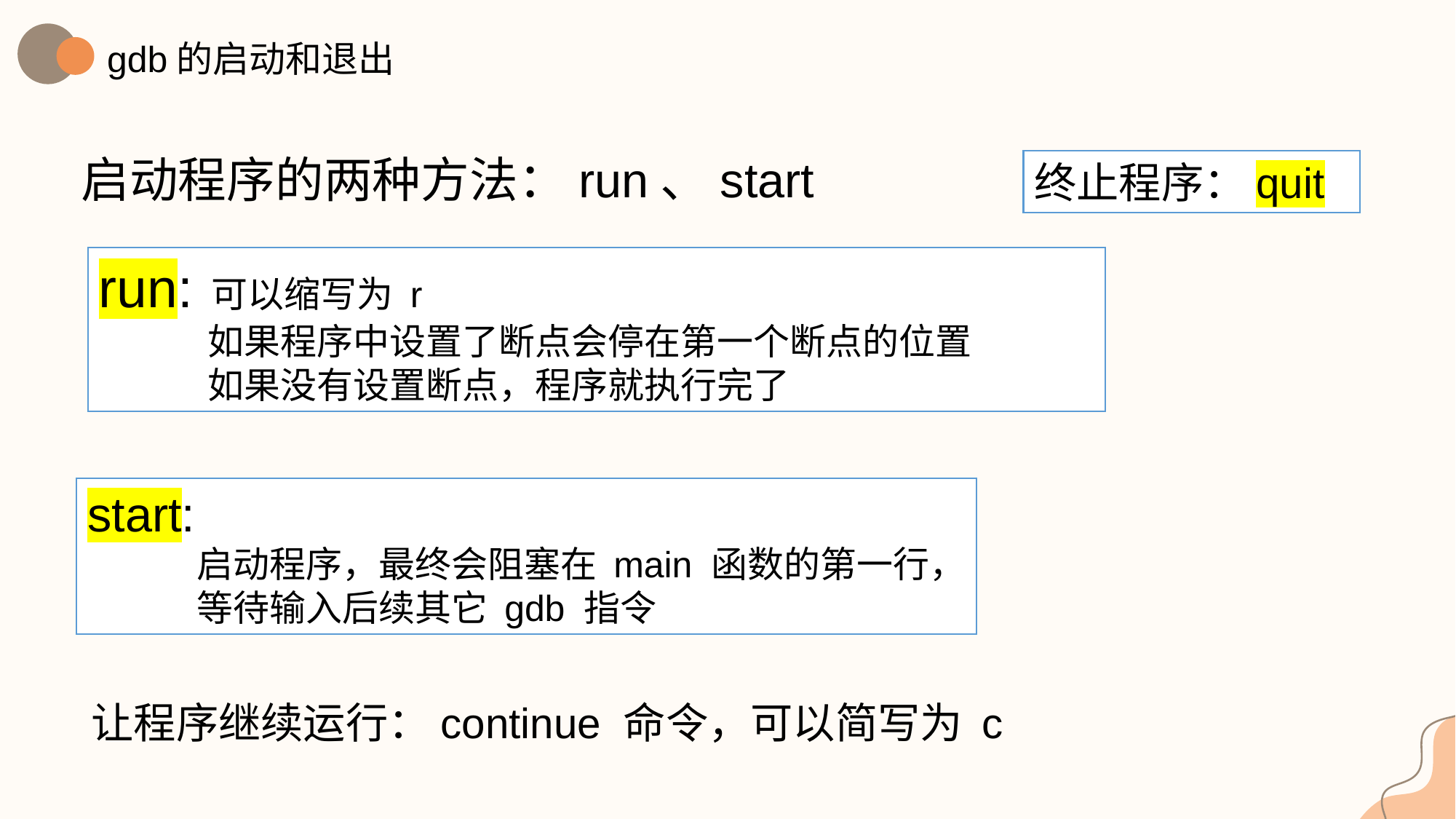

gdb的启动和退出

启动程序的两种方法：run、start
终止程序：quit
run: 可以缩写为 r
	如果程序中设置了断点会停在第一个断点的位置
	如果没有设置断点，程序就执行完了
start:
	启动程序，最终会阻塞在 main 函数的第一行，
	等待输入后续其它 gdb 指令
 让程序继续运行：continue 命令，可以简写为 c